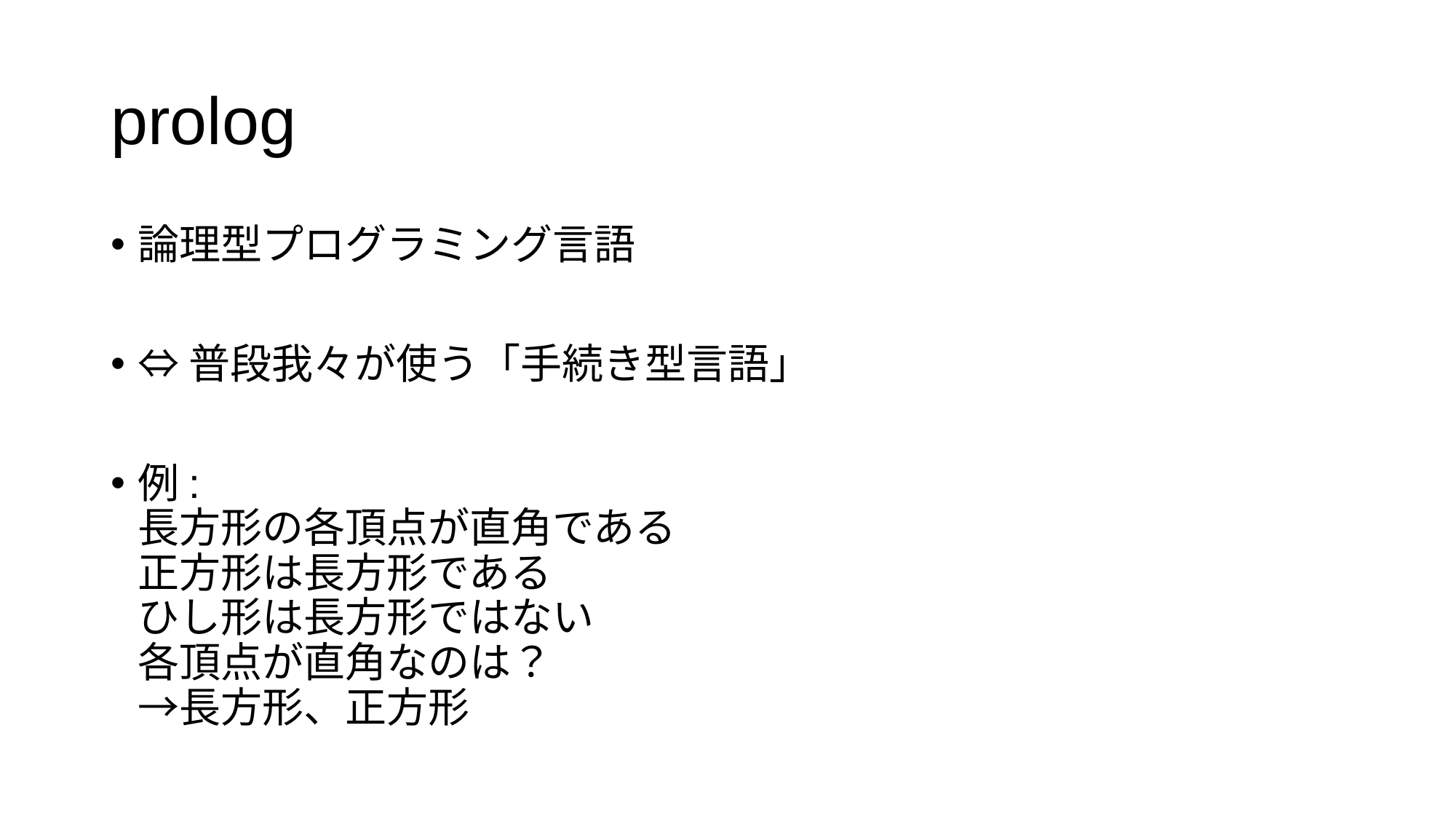

# prolog
論理型プログラミング言語

⇔普段我々が使う「手続き型言語」

例:
長方形の各頂点が直角である
正方形は長方形である
ひし形は長方形ではない
各頂点が直角なのは？
→長方形、正方形